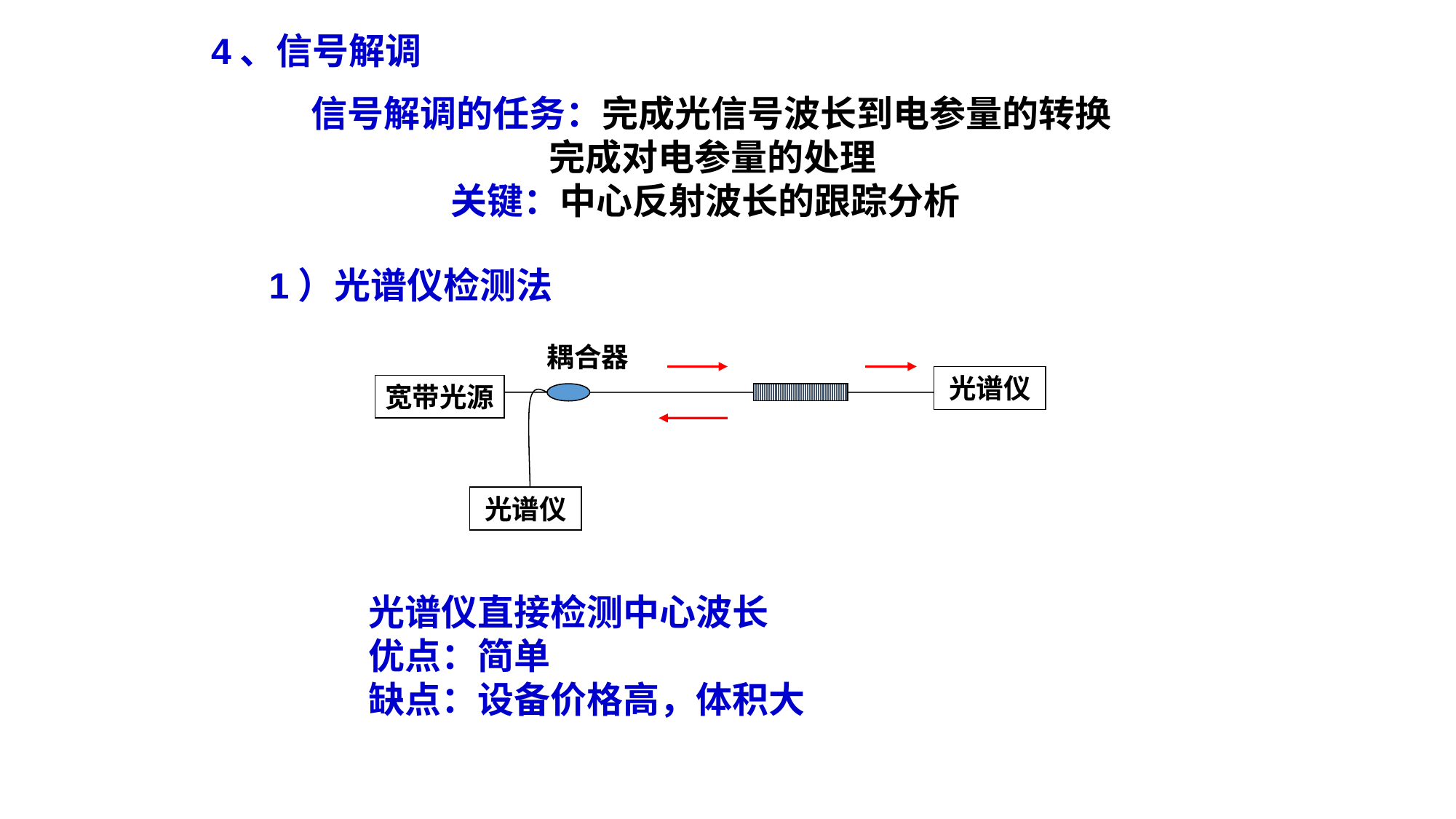

4、信号解调
信号解调的任务：完成光信号波长到电参量的转换
                            完成对电参量的处理
                关键：中心反射波长的跟踪分析
1）光谱仪检测法
耦合器

光谱仪
宽带光源

光谱仪
光谱仪直接检测中心波长
优点：简单
缺点：设备价格高，体积大